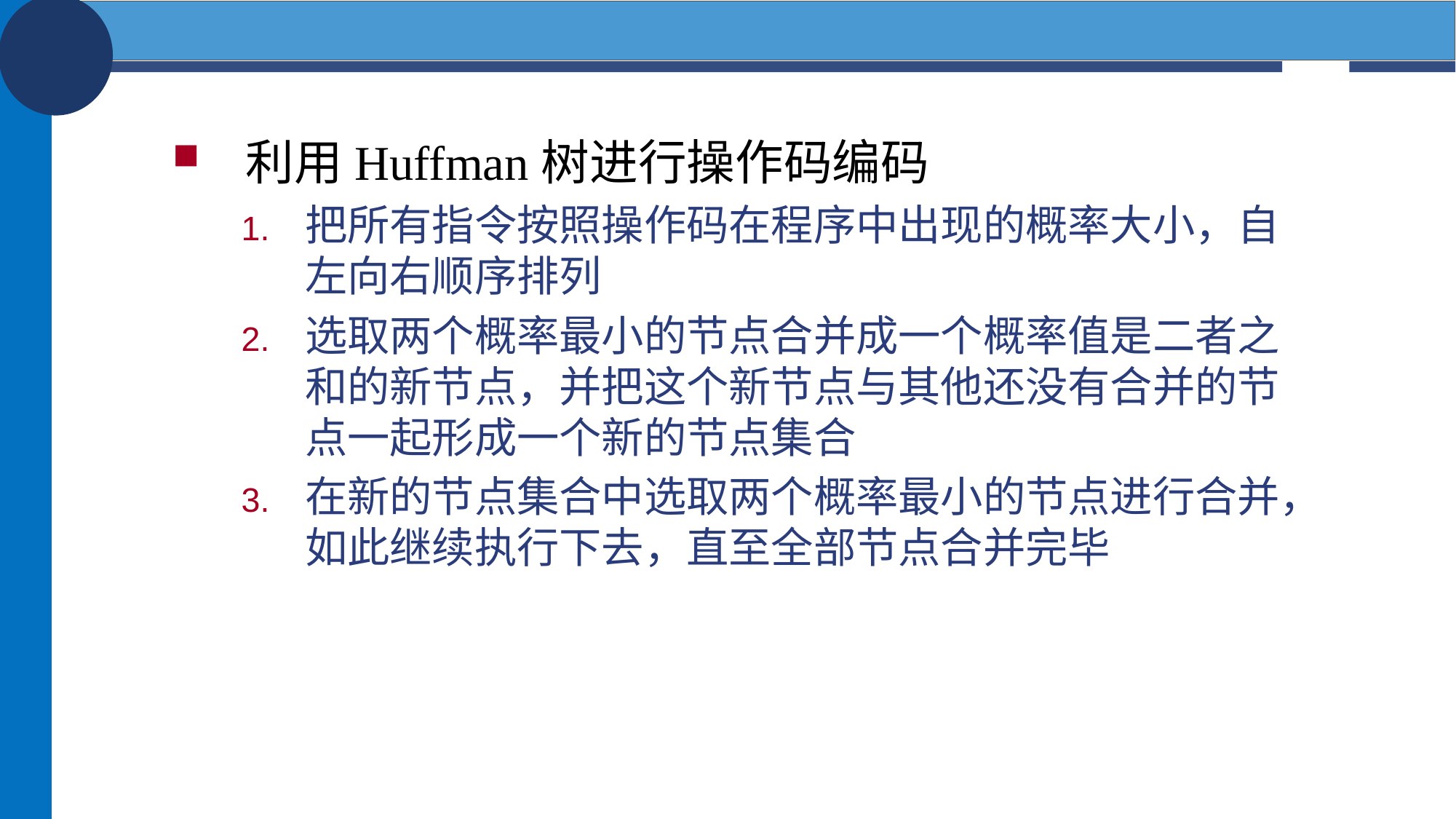

利用Huffman树进行操作码编码
把所有指令按照操作码在程序中出现的概率大小，自左向右顺序排列
选取两个概率最小的节点合并成一个概率值是二者之和的新节点，并把这个新节点与其他还没有合并的节点一起形成一个新的节点集合
在新的节点集合中选取两个概率最小的节点进行合并，如此继续执行下去，直至全部节点合并完毕